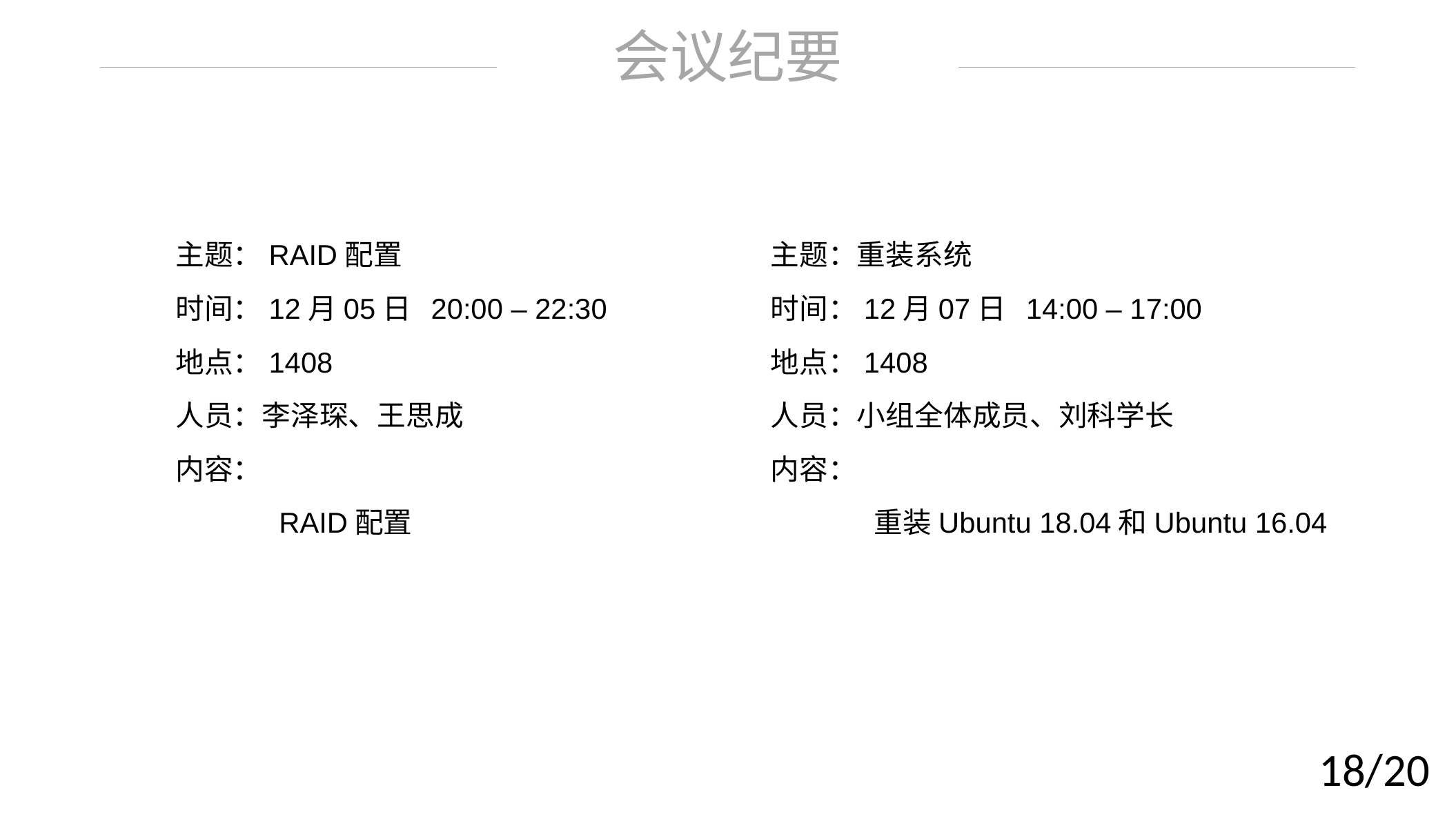

会议纪要
主题：RAID配置
时间：12月05日  20:00 – 22:30
地点：1408
人员：李泽琛、王思成
内容：
	RAID配置
主题：重装系统
时间：12月07日  14:00 – 17:00
地点：1408
人员：小组全体成员、刘科学长
内容：
	重装Ubuntu 18.04和Ubuntu 16.04
18/20